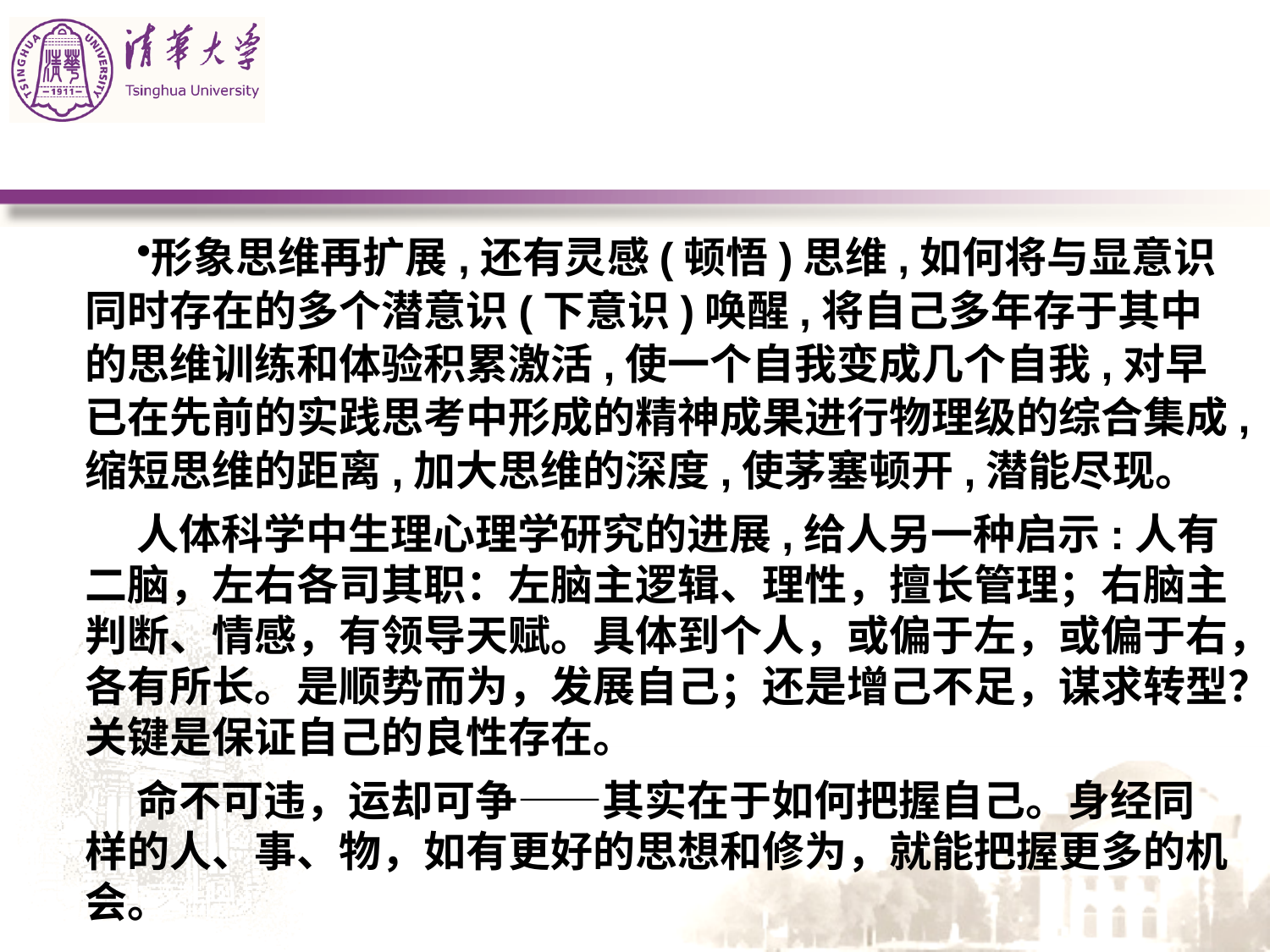

#
形象思维再扩展,还有灵感(顿悟)思维,如何将与显意识同时存在的多个潜意识(下意识)唤醒,将自己多年存于其中的思维训练和体验积累激活,使一个自我变成几个自我,对早已在先前的实践思考中形成的精神成果进行物理级的综合集成,缩短思维的距离,加大思维的深度,使茅塞顿开,潜能尽现。
人体科学中生理心理学研究的进展,给人另一种启示:人有二脑，左右各司其职：左脑主逻辑、理性，擅长管理；右脑主判断、情感，有领导天赋。具体到个人，或偏于左，或偏于右，各有所长。是顺势而为，发展自己；还是增己不足，谋求转型？关键是保证自己的良性存在。
命不可违，运却可争――其实在于如何把握自己。身经同样的人、事、物，如有更好的思想和修为，就能把握更多的机会。